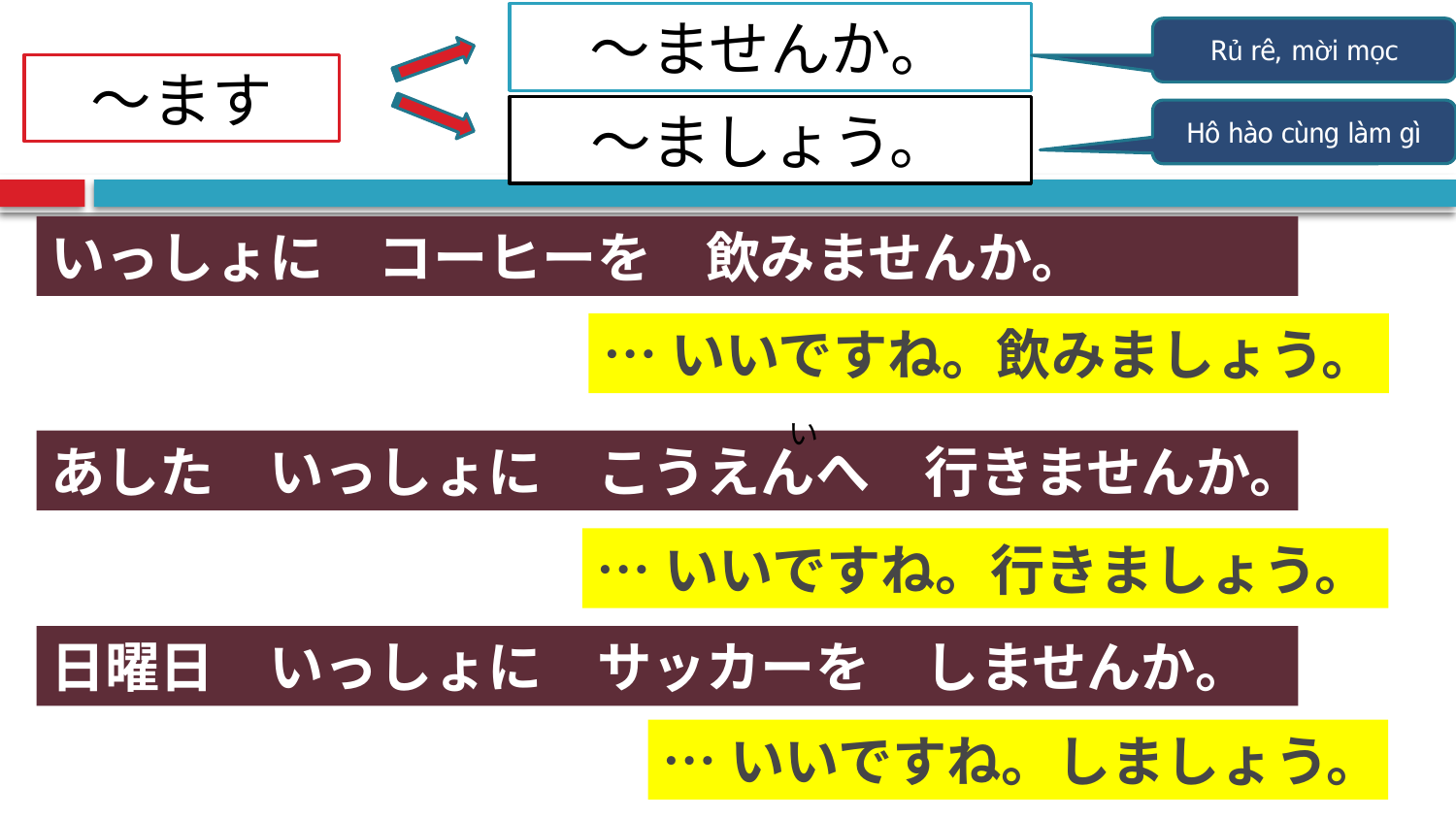

～ませんか。
Rủ rê, mời mọc

～ます
～ましょう。
Hô hào cùng làm gì

いっしょに　コーヒーを　飲みませんか。
…いいですね。飲みましょう。
い
あした　いっしょに　こうえんへ　行きませんか。
…いいですね。行きましょう。
日曜日　いっしょに　サッカーを　しませんか。
…いいですね。しましょう。